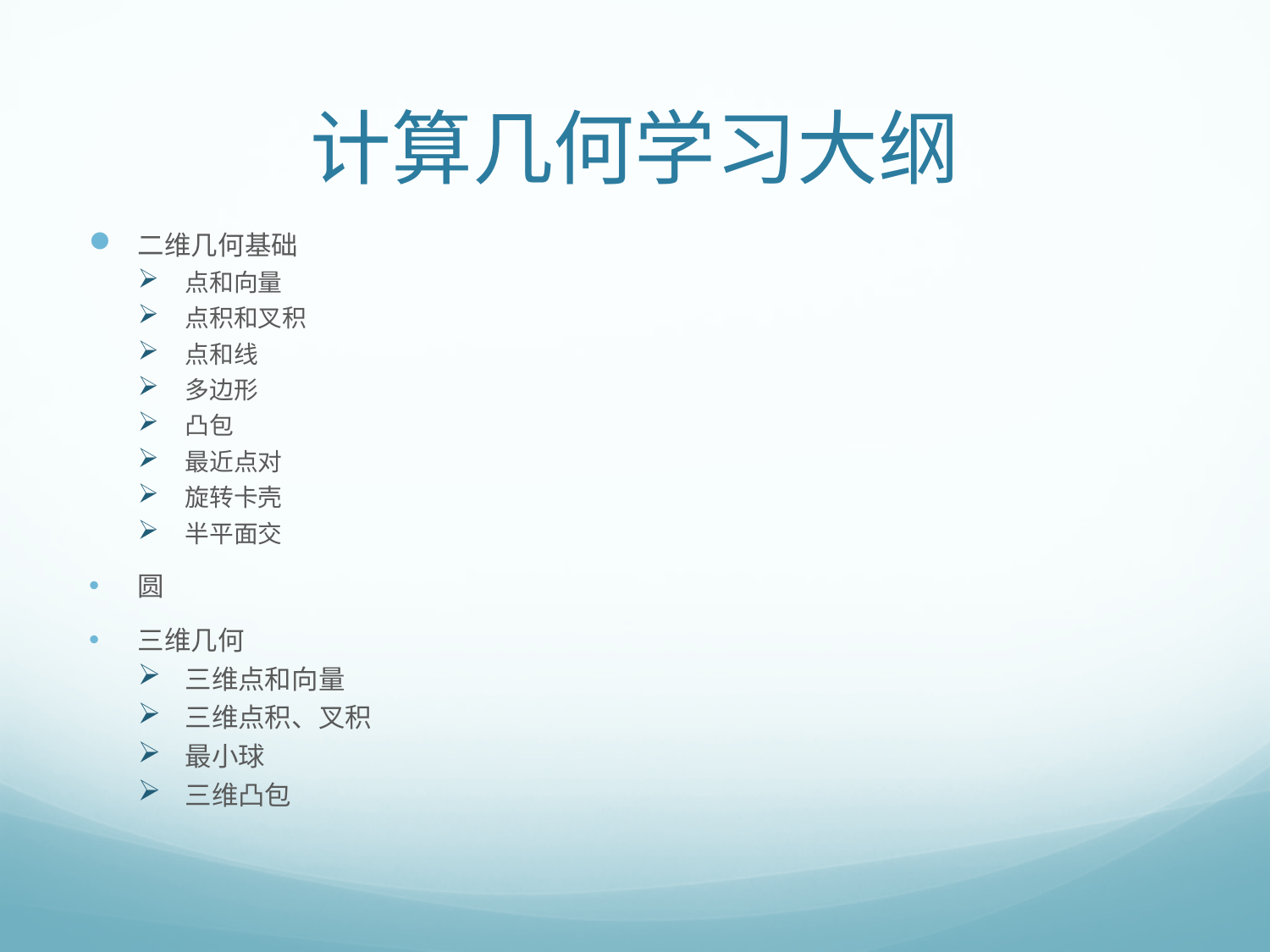

# 计算几何学习大纲
二维几何基础
点和向量
点积和叉积
点和线
多边形
凸包
最近点对
旋转卡壳
半平面交
圆
三维几何
三维点和向量
三维点积、叉积
最小球
三维凸包